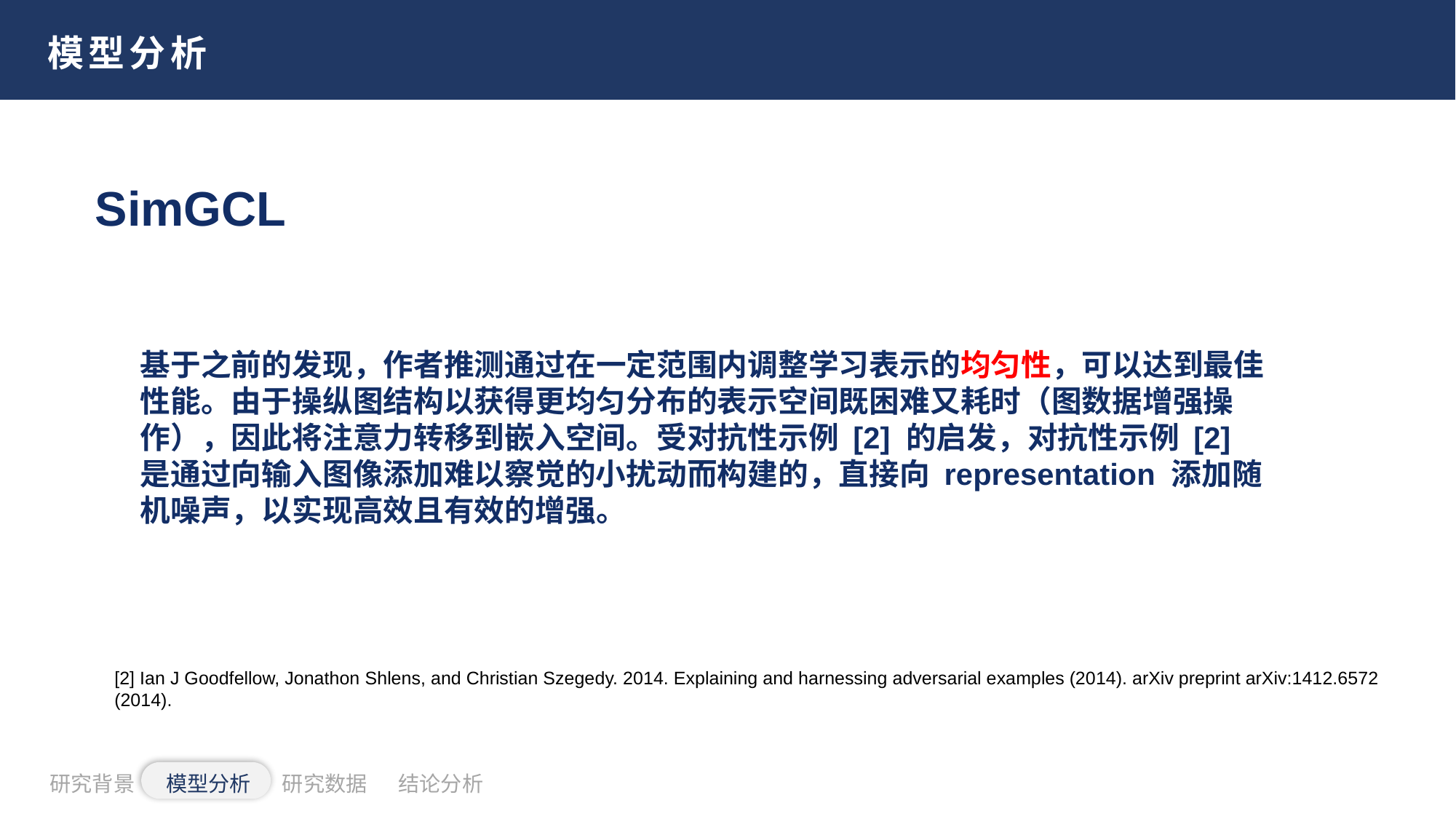

模型分析
SimGCL
基于之前的发现，作者推测通过在一定范围内调整学习表示的均匀性，可以达到最佳性能。由于操纵图结构以获得更均匀分布的表示空间既困难又耗时（图数据增强操作），因此将注意力转移到嵌入空间。受对抗性示例 [2] 的启发，对抗性示例 [2] 是通过向输入图像添加难以察觉的小扰动而构建的，直接向 representation 添加随机噪声，以实现高效且有效的增强。
[2] Ian J Goodfellow, Jonathon Shlens, and Christian Szegedy. 2014. Explaining and harnessing adversarial examples (2014). arXiv preprint arXiv:1412.6572 (2014).
研究背景
模型分析
研究数据
结论分析